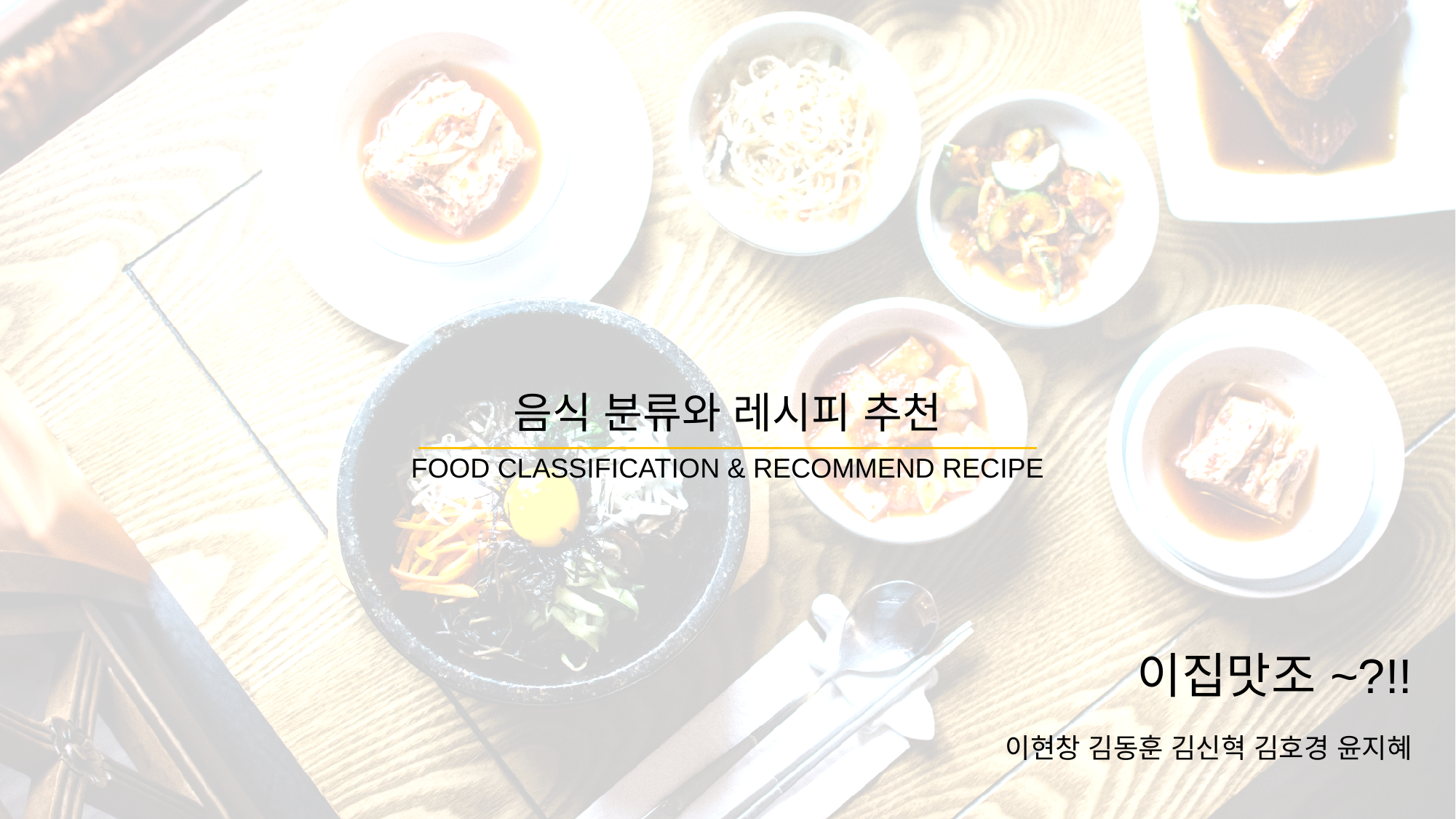

# 음식 분류와 레시피 추천
FOOD CLASSIFICATION & RECOMMEND RECIPE

이집맛조~?!!
이현창 김동훈 김신혁 김호경 윤지혜